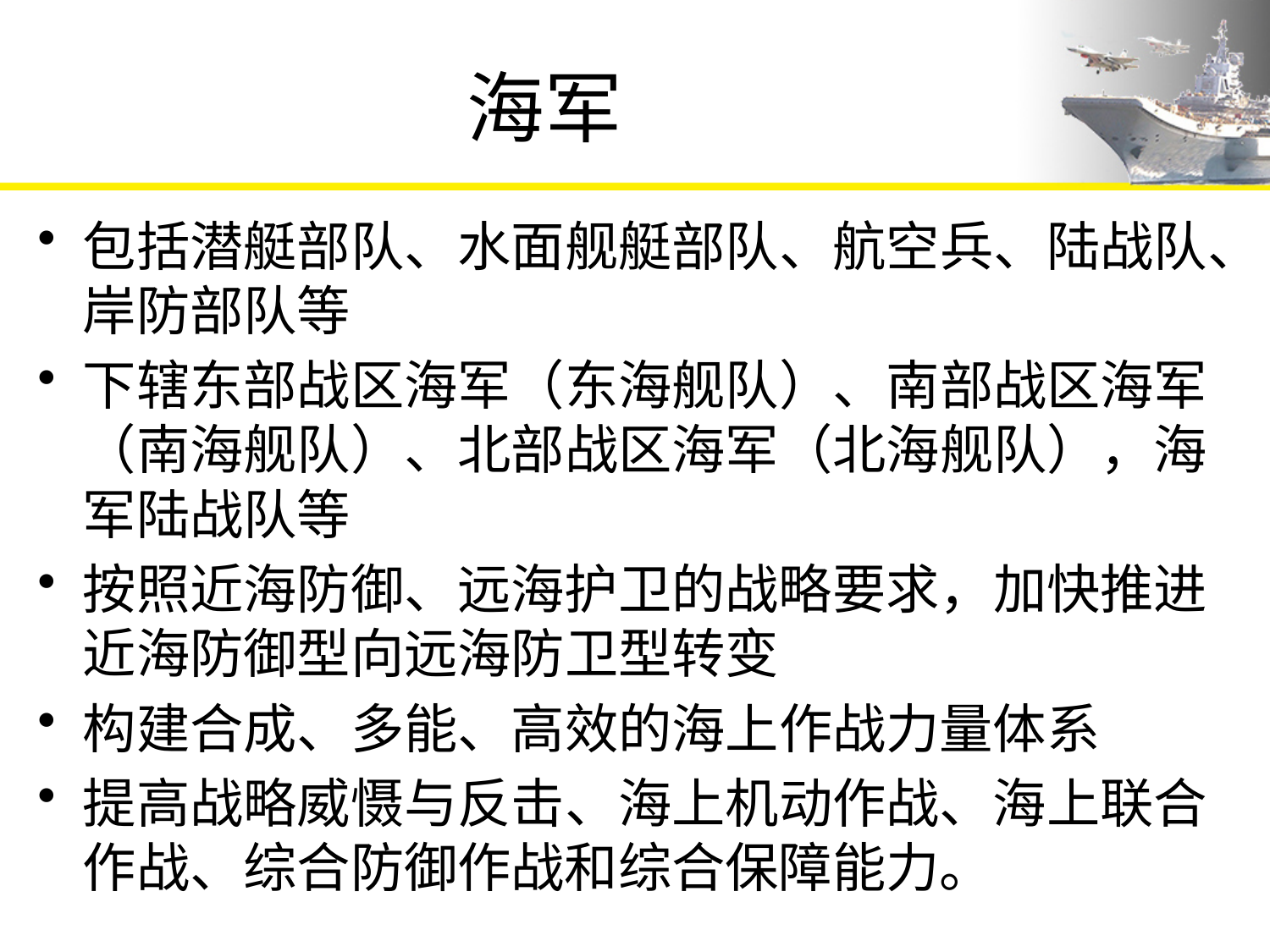

# 海军
包括潜艇部队、水面舰艇部队、航空兵、陆战队、岸防部队等
下辖东部战区海军（东海舰队）、南部战区海军（南海舰队）、北部战区海军（北海舰队），海军陆战队等
按照近海防御、远海护卫的战略要求，加快推进近海防御型向远海防卫型转变
构建合成、多能、高效的海上作战力量体系
提高战略威慑与反击、海上机动作战、海上联合作战、综合防御作战和综合保障能力。